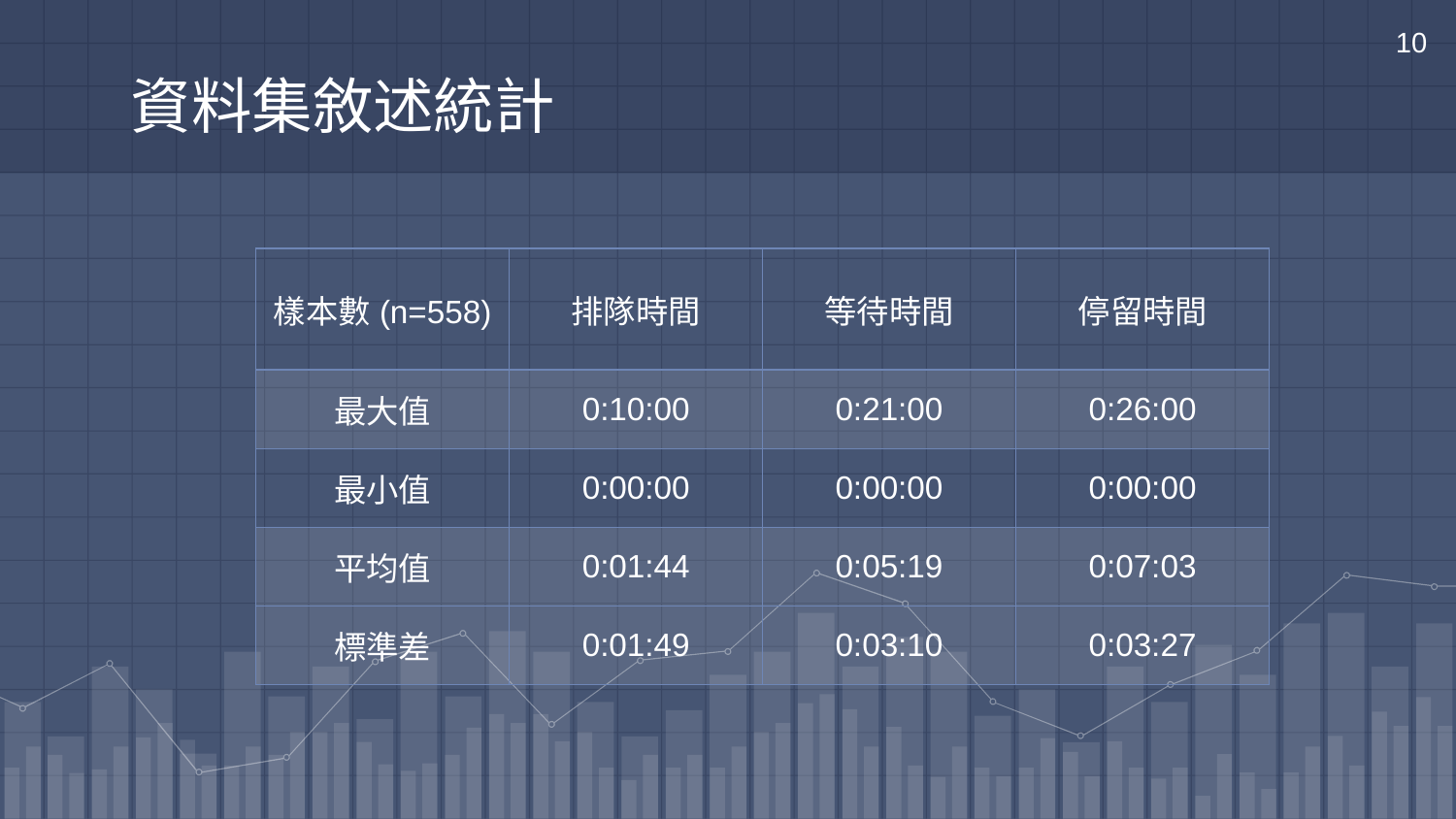

10
# 資料集敘述統計
| 樣本數(n=558) | 排隊時間 | 等待時間 | 停留時間 |
| --- | --- | --- | --- |
| 最大值 | 0:10:00 | 0:21:00 | 0:26:00 |
| 最小值 | 0:00:00 | 0:00:00 | 0:00:00 |
| 平均值 | 0:01:44 | 0:05:19 | 0:07:03 |
| 標準差 | 0:01:49 | 0:03:10 | 0:03:27 |